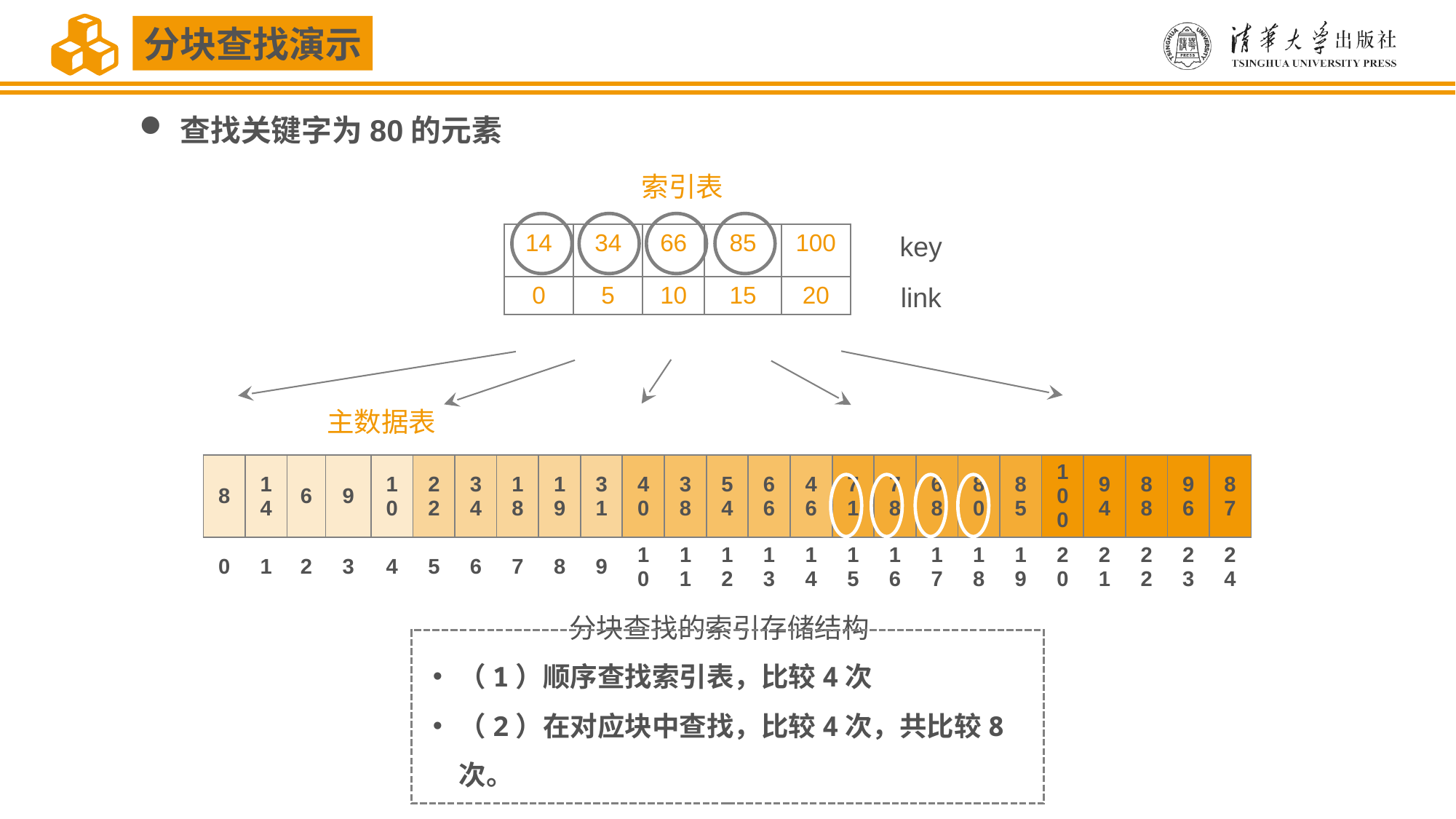

分块查找演示
查找关键字为80的元素
索引表

key
| 14 | 34 | 66 | 85 | 100 |
| --- | --- | --- | --- | --- |
| 0 | 5 | 10 | 15 | 20 |
link

主数据表
| 8 | 14 | 6 | 9 | 10 | 22 | 34 | 18 | 19 | 31 | 40 | 38 | 54 | 66 | 46 | 71 | 78 | 68 | 80 | 85 | 100 | 94 | 88 | 96 | 87 |
| --- | --- | --- | --- | --- | --- | --- | --- | --- | --- | --- | --- | --- | --- | --- | --- | --- | --- | --- | --- | --- | --- | --- | --- | --- |
| 0 | 1 | 2 | 3 | 4 | 5 | 6 | 7 | 8 | 9 | 10 | 11 | 12 | 13 | 14 | 15 | 16 | 17 | 18 | 19 | 20 | 21 | 22 | 23 | 24 |

分块查找的索引存储结构
（1）顺序查找索引表，比较4次
（2）在对应块中查找，比较4次，共比较8次。